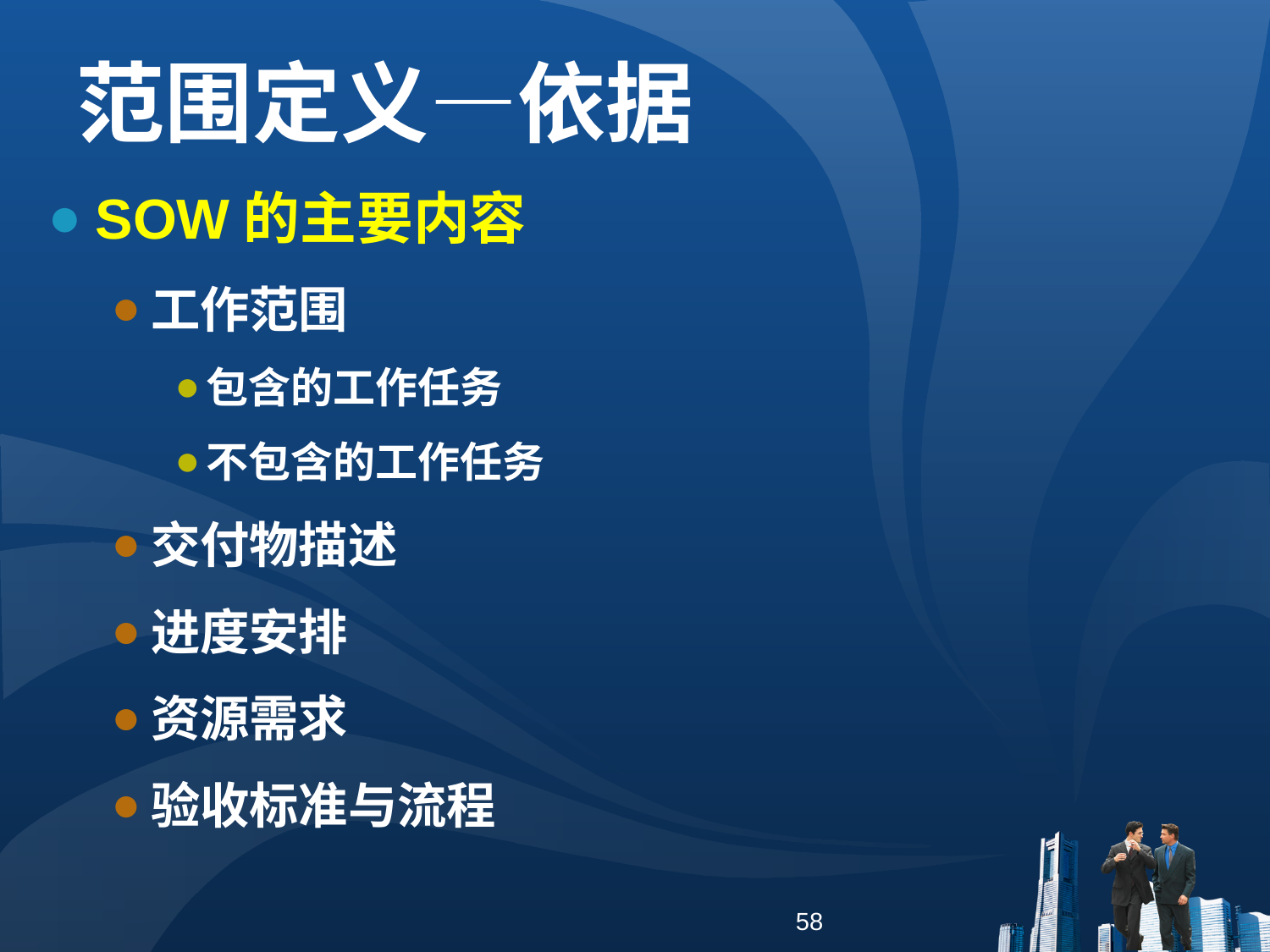

范围定义—依据
SOW的主要内容
工作范围
包含的工作任务
不包含的工作任务
交付物描述
进度安排
资源需求
验收标准与流程

58